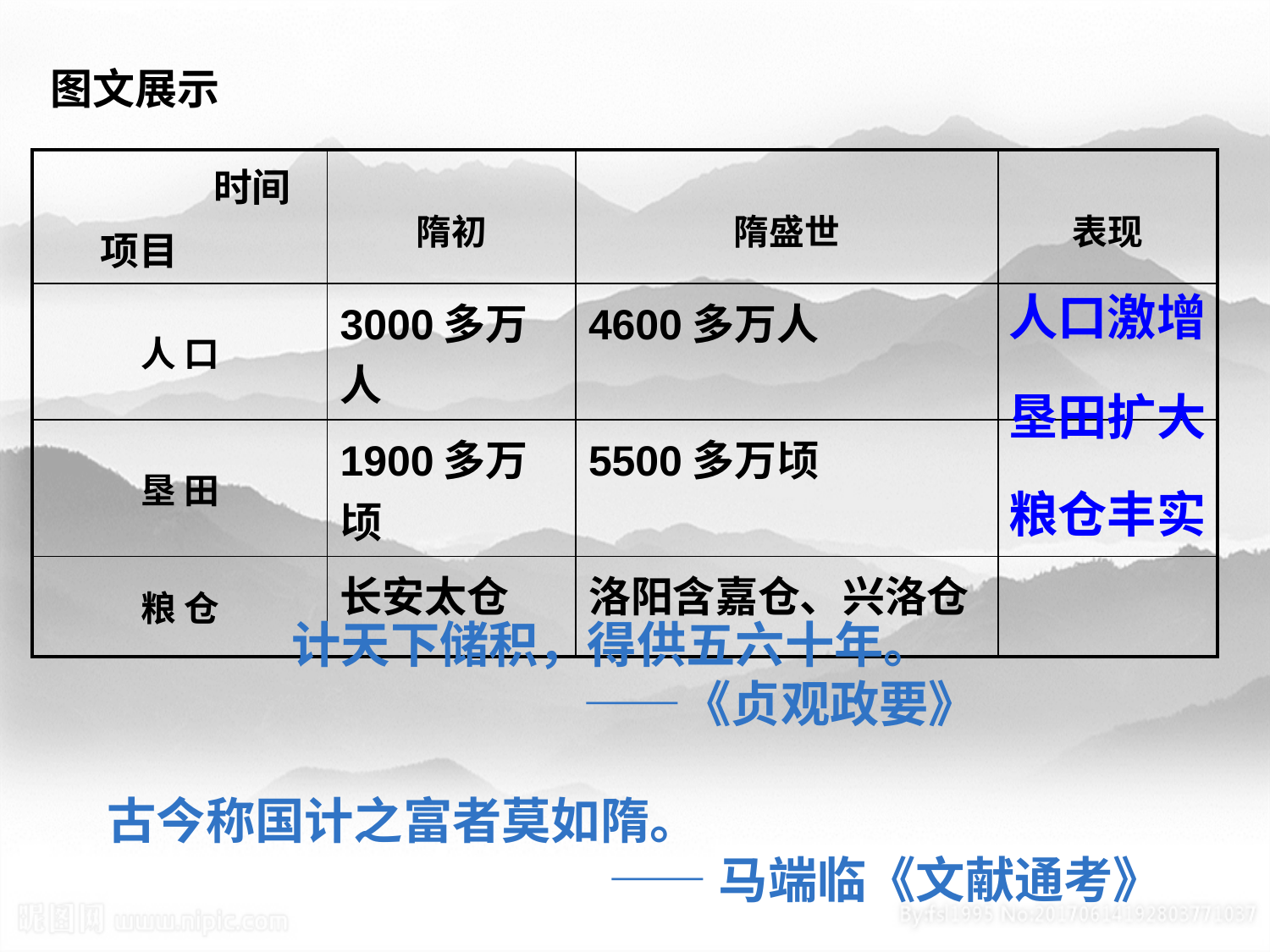

图文展示
| 时间 项目 | 隋初 | 隋盛世 | 表现 |
| --- | --- | --- | --- |
| 人 口 | 3000多万人 | 4600多万人 |  |
| 垦 田 | 1900多万顷 | 5500多万顷 |  |
| 粮 仓 | 长安太仓 | 洛阳含嘉仓、兴洛仓 |  |
人口激增
垦田扩大
粮仓丰实
计天下储积，得供五六十年。
                          ——《贞观政要》
古今称国计之富者莫如隋。
                  ——马端临《文献通考》